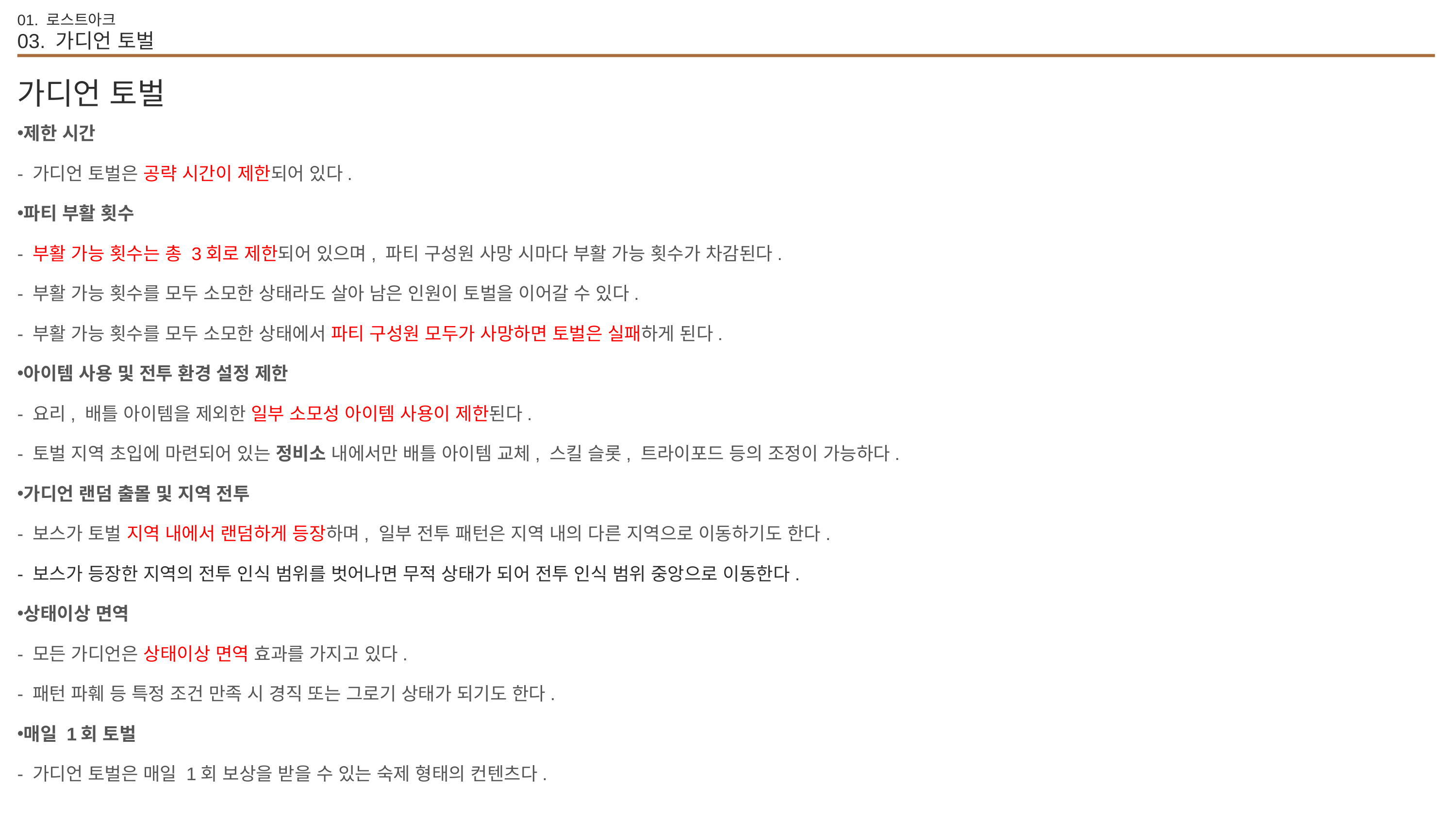

01. 로스트아크
03. 가디언 토벌

가디언 토벌
제한 시간
- 가디언 토벌은 공략 시간이 제한되어 있다.
파티 부활 횟수
- 부활 가능 횟수는 총 3회로 제한되어 있으며, 파티 구성원 사망 시마다 부활 가능 횟수가 차감된다.
- 부활 가능 횟수를 모두 소모한 상태라도 살아 남은 인원이 토벌을 이어갈 수 있다.
- 부활 가능 횟수를 모두 소모한 상태에서 파티 구성원 모두가 사망하면 토벌은 실패하게 된다.
아이템 사용 및 전투 환경 설정 제한
- 요리, 배틀 아이템을 제외한 일부 소모성 아이템 사용이 제한된다.
- 토벌 지역 초입에 마련되어 있는 정비소 내에서만 배틀 아이템 교체, 스킬 슬롯, 트라이포드 등의 조정이 가능하다.
가디언 랜덤 출몰 및 지역 전투
- 보스가 토벌 지역 내에서 랜덤하게 등장하며, 일부 전투 패턴은 지역 내의 다른 지역으로 이동하기도 한다.
- 보스가 등장한 지역의 전투 인식 범위를 벗어나면 무적 상태가 되어 전투 인식 범위 중앙으로 이동한다.
상태이상 면역
- 모든 가디언은 상태이상 면역 효과를 가지고 있다.
- 패턴 파훼 등 특정 조건 만족 시 경직 또는 그로기 상태가 되기도 한다.
매일 1회 토벌
- 가디언 토벌은 매일 1회 보상을 받을 수 있는 숙제 형태의 컨텐츠다.